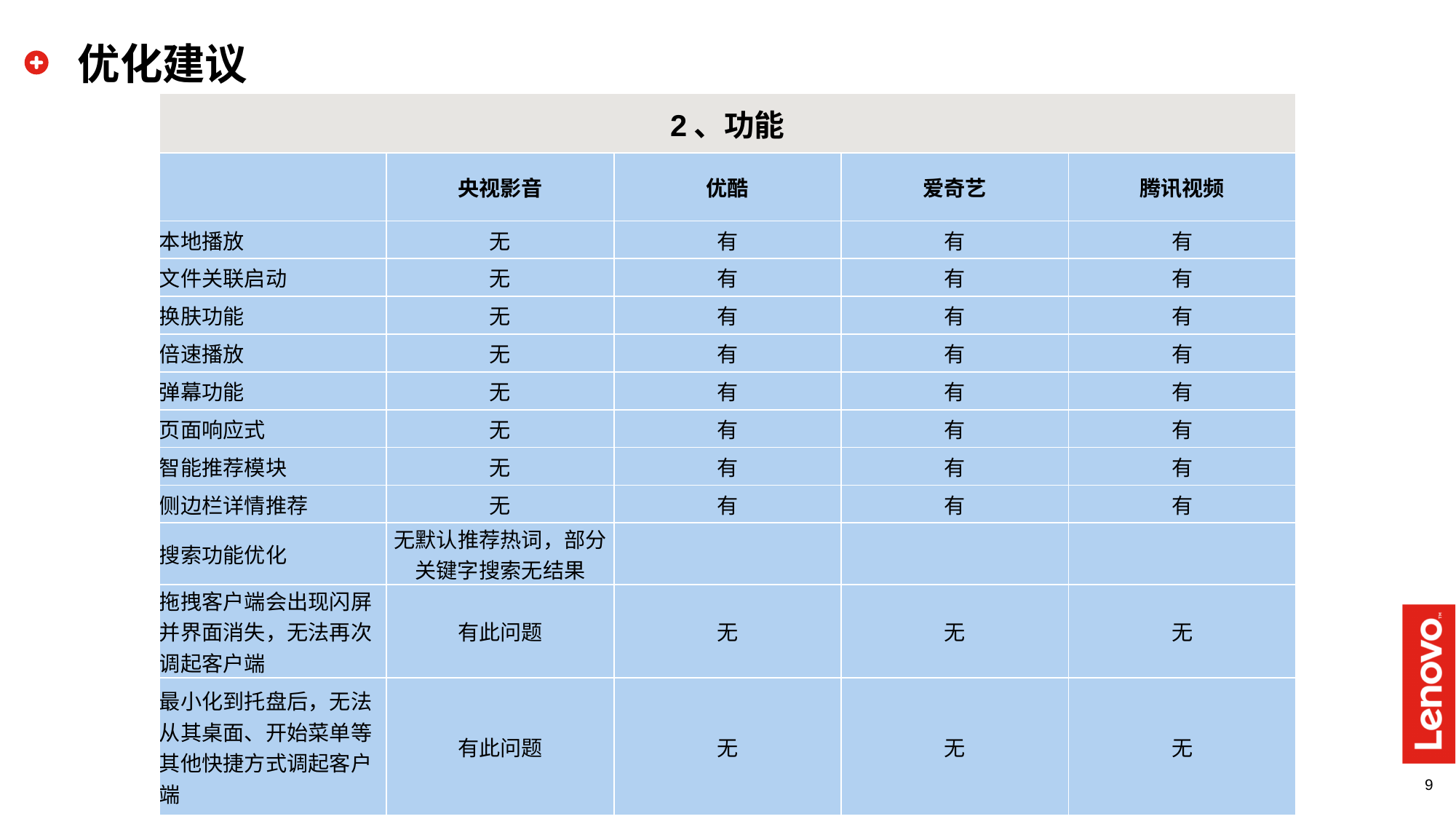

# 优化建议
| 2、功能 |  |  |  |  |
| --- | --- | --- | --- | --- |
|  | 央视影音 | 优酷 | 爱奇艺 | 腾讯视频 |
| 本地播放 | 无 | 有 | 有 | 有 |
| 文件关联启动 | 无 | 有 | 有 | 有 |
| 换肤功能 | 无 | 有 | 有 | 有 |
| 倍速播放 | 无 | 有 | 有 | 有 |
| 弹幕功能 | 无 | 有 | 有 | 有 |
| 页面响应式 | 无 | 有 | 有 | 有 |
| 智能推荐模块 | 无 | 有 | 有 | 有 |
| 侧边栏详情推荐 | 无 | 有 | 有 | 有 |
| 搜索功能优化 | 无默认推荐热词，部分关键字搜索无结果 |  |  |  |
| 拖拽客户端会出现闪屏并界面消失，无法再次调起客户端 | 有此问题 | 无 | 无 | 无 |
| 最小化到托盘后，无法从其桌面、开始菜单等其他快捷方式调起客户端 | 有此问题 | 无 | 无 | 无 |